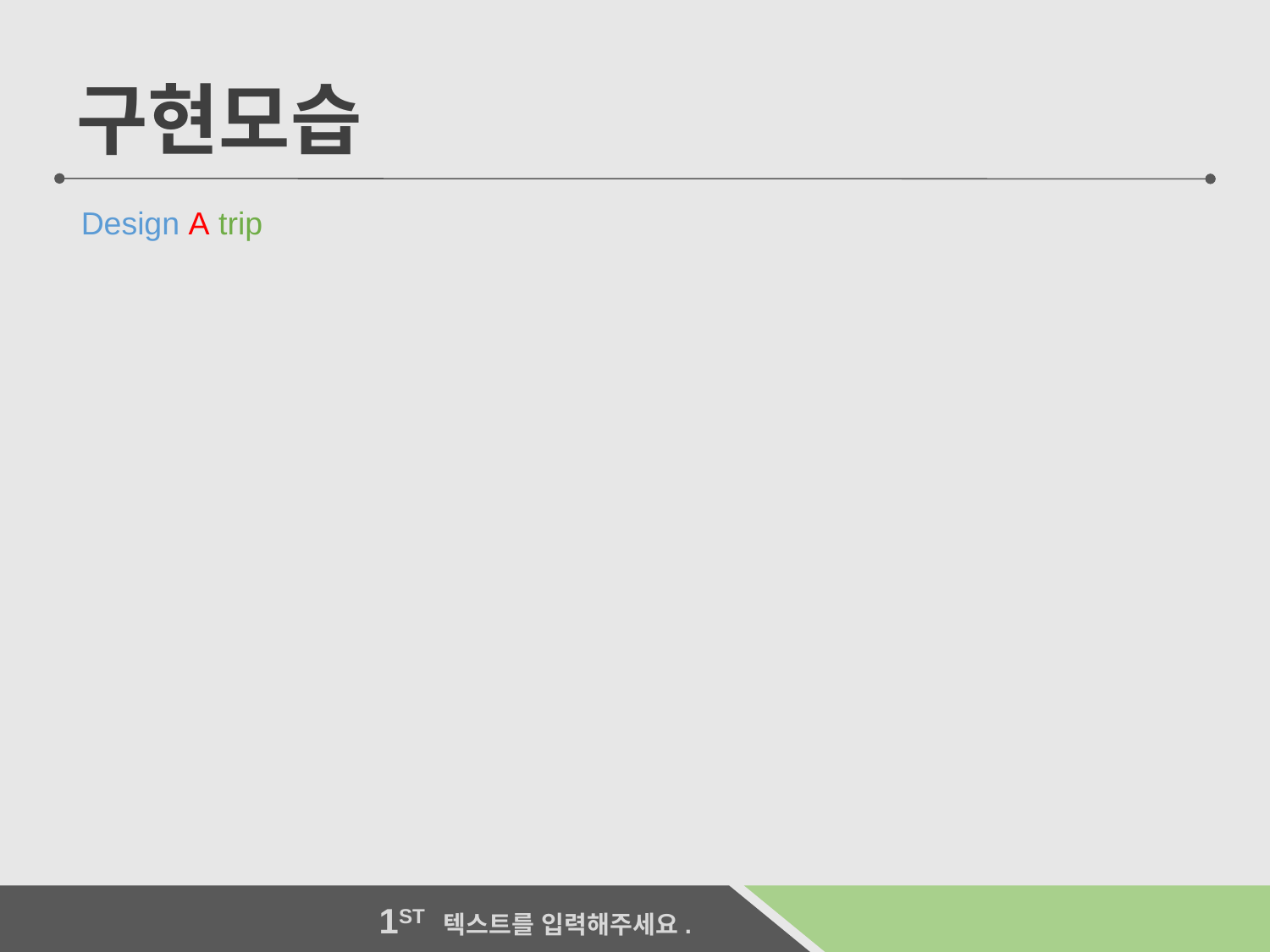

구현모습
 Design A trip

 1ST 텍스트를 입력해주세요.